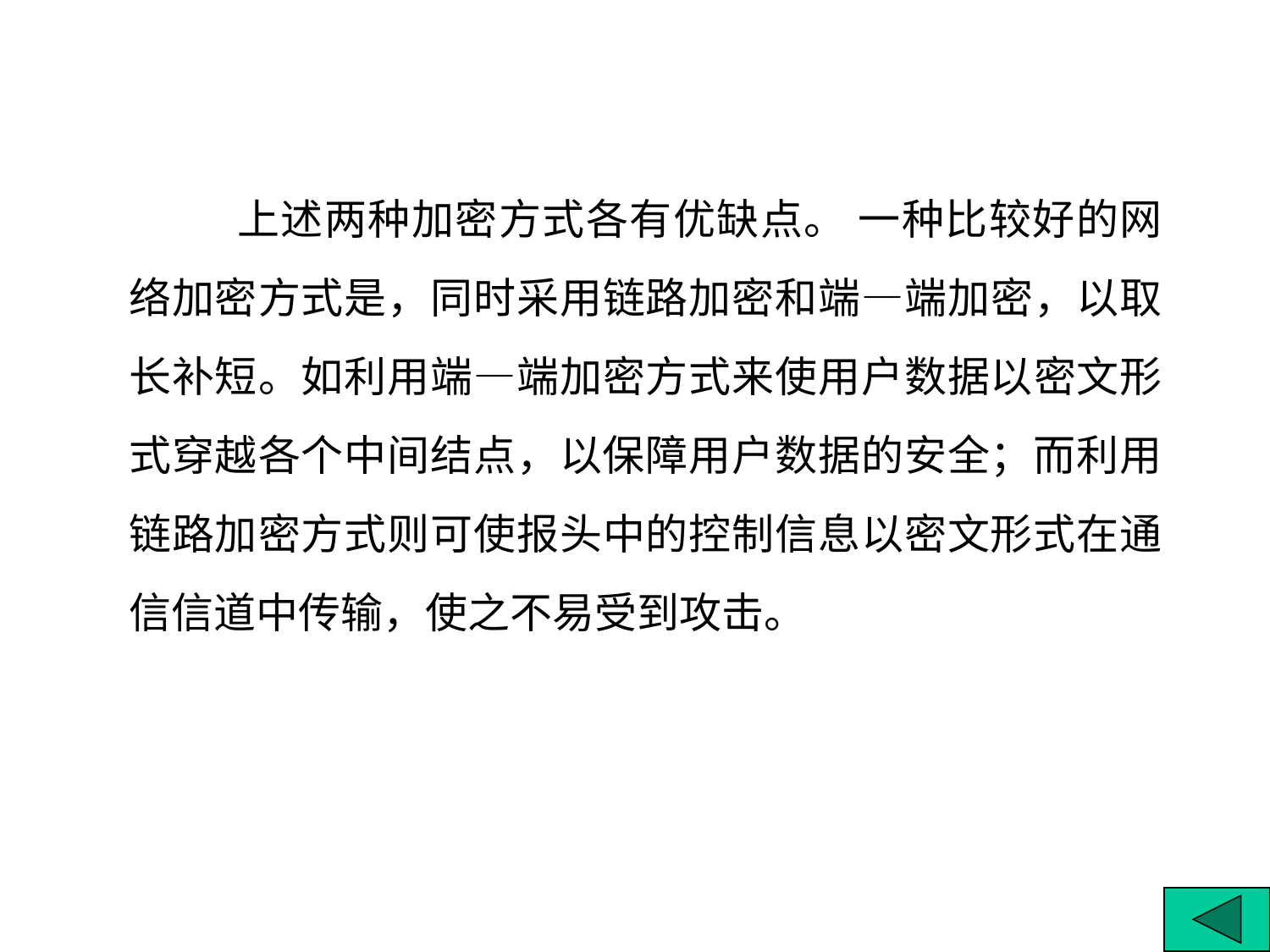

上述两种加密方式各有优缺点。 一种比较好的网络加密方式是，同时采用链路加密和端—端加密，以取长补短。如利用端—端加密方式来使用户数据以密文形式穿越各个中间结点，以保障用户数据的安全；而利用链路加密方式则可使报头中的控制信息以密文形式在通信信道中传输，使之不易受到攻击。